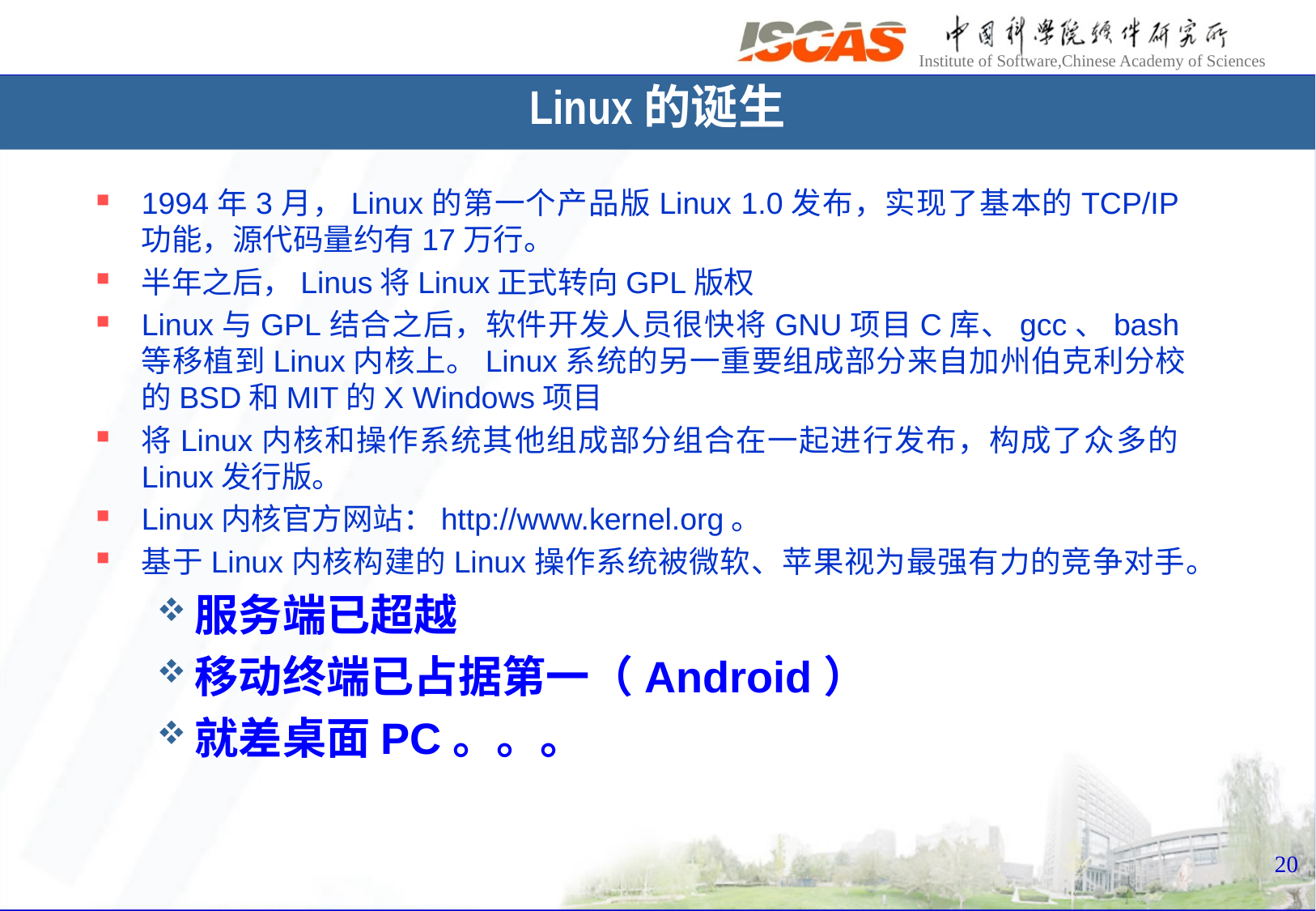

Linux的诞生
1994年3月，Linux的第一个产品版Linux 1.0发布，实现了基本的TCP/IP功能，源代码量约有17万行。
半年之后，Linus将Linux正式转向GPL版权
Linux与GPL结合之后，软件开发人员很快将GNU项目C库、gcc、bash等移植到Linux内核上。Linux系统的另一重要组成部分来自加州伯克利分校的BSD和MIT的X Windows项目
将Linux内核和操作系统其他组成部分组合在一起进行发布，构成了众多的Linux发行版。
Linux内核官方网站：http://www.kernel.org。
基于Linux内核构建的Linux操作系统被微软、苹果视为最强有力的竞争对手。
服务端已超越
移动终端已占据第一（Android）
就差桌面PC。。。
20